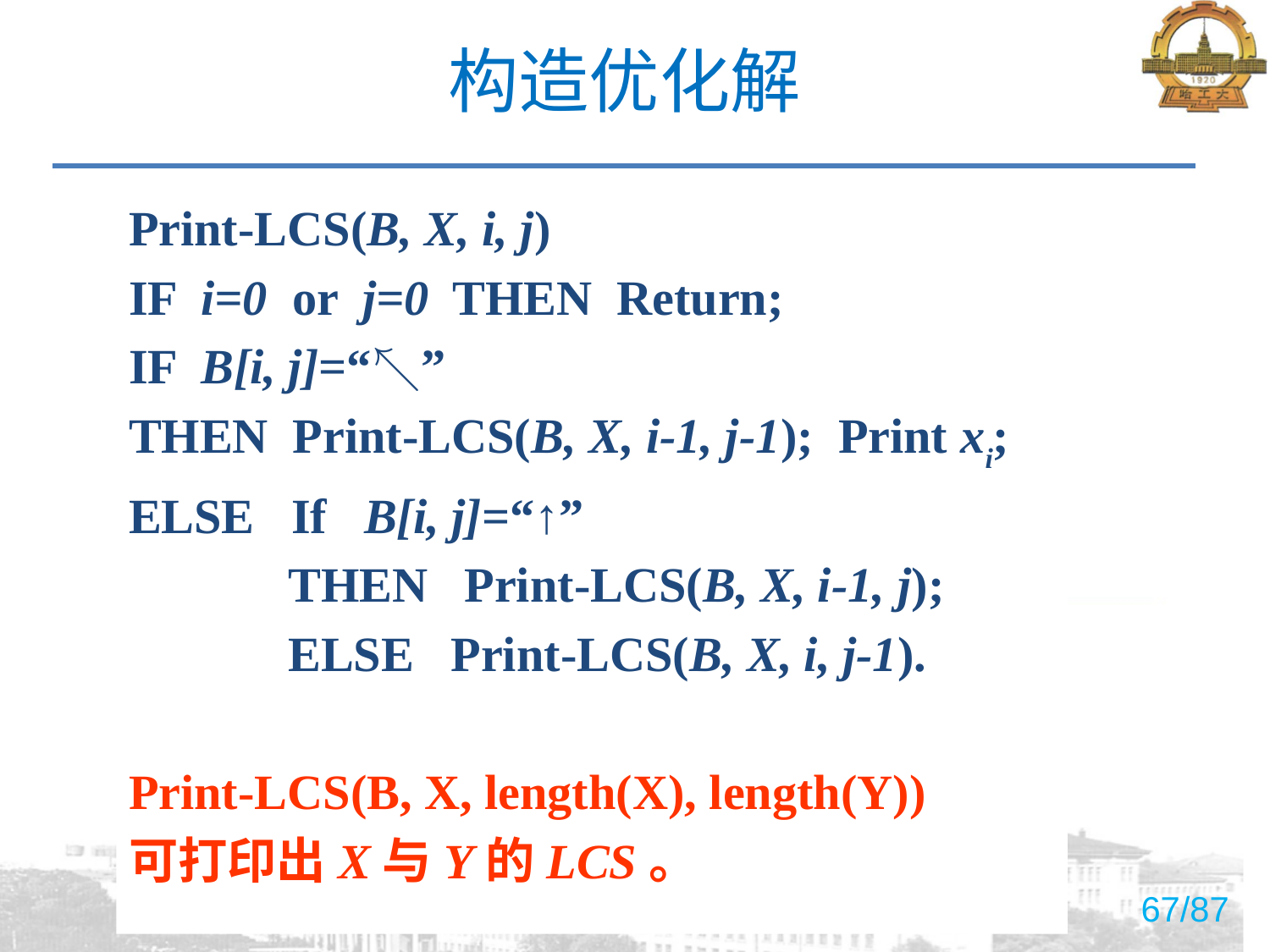

# 构造优化解
Print-LCS(B, X, i, j)
IF  i=0  or  j=0  THEN  Return;
IF  B[i, j]=“↖”
THEN  Print-LCS(B, X, i-1, j-1);  Print xi;
ELSE   If   B[i, j]=“↑”
             THEN   Print-LCS(B, X, i-1, j);
             ELSE   Print-LCS(B, X, i, j-1).

Print-LCS(B, X, length(X), length(Y))
可打印出X与Y的LCS。